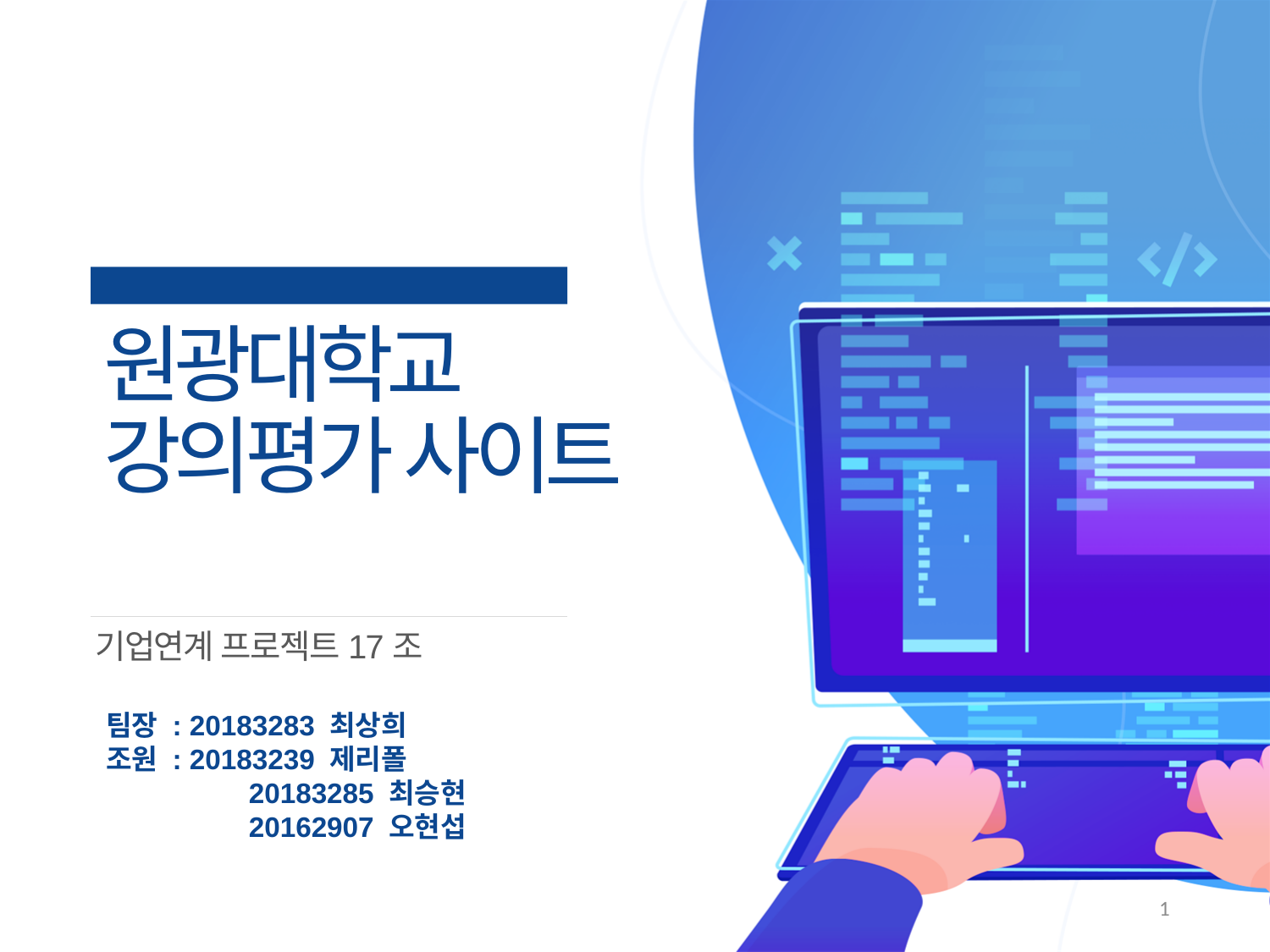

유쾌한 팀원들
원광대학교
강의평가 사이트
기업연계 프로젝트17조
팀장 : 20183283 최상희
조원 : 20183239 제리폴
	  20183285 최승현
	  20162907 오현섭
1